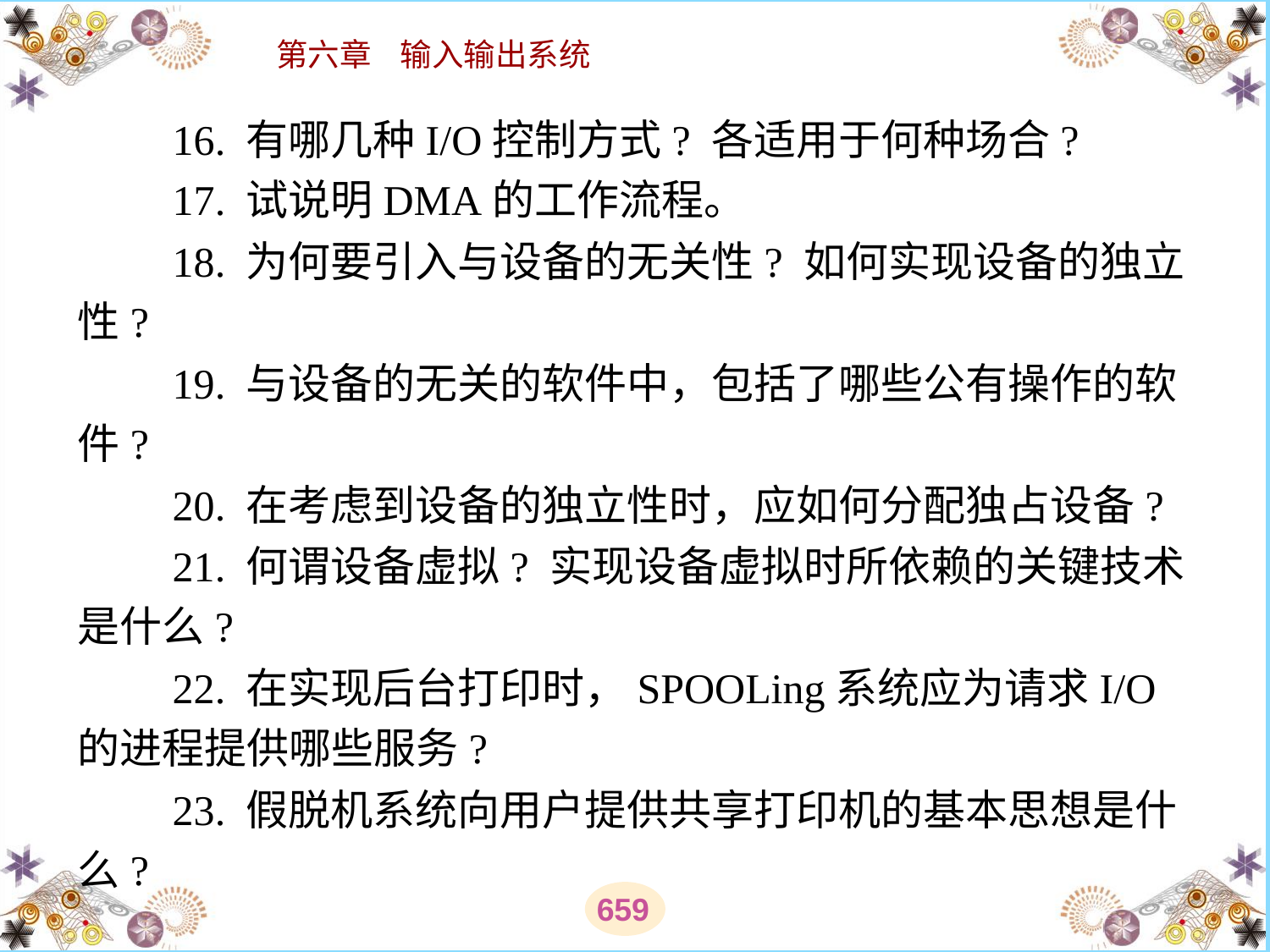

# 16. 有哪几种I/O控制方式? 各适用于何种场合? 　　17. 试说明DMA的工作流程。 　　18. 为何要引入与设备的无关性? 如何实现设备的独立性? 　　19. 与设备的无关的软件中，包括了哪些公有操作的软件? 　　20. 在考虑到设备的独立性时，应如何分配独占设备? 　　21. 何谓设备虚拟? 实现设备虚拟时所依赖的关键技术是什么? 　　22. 在实现后台打印时，SPOOLing系统应为请求I/O的进程提供哪些服务? 　　23. 假脱机系统向用户提供共享打印机的基本思想是什么?